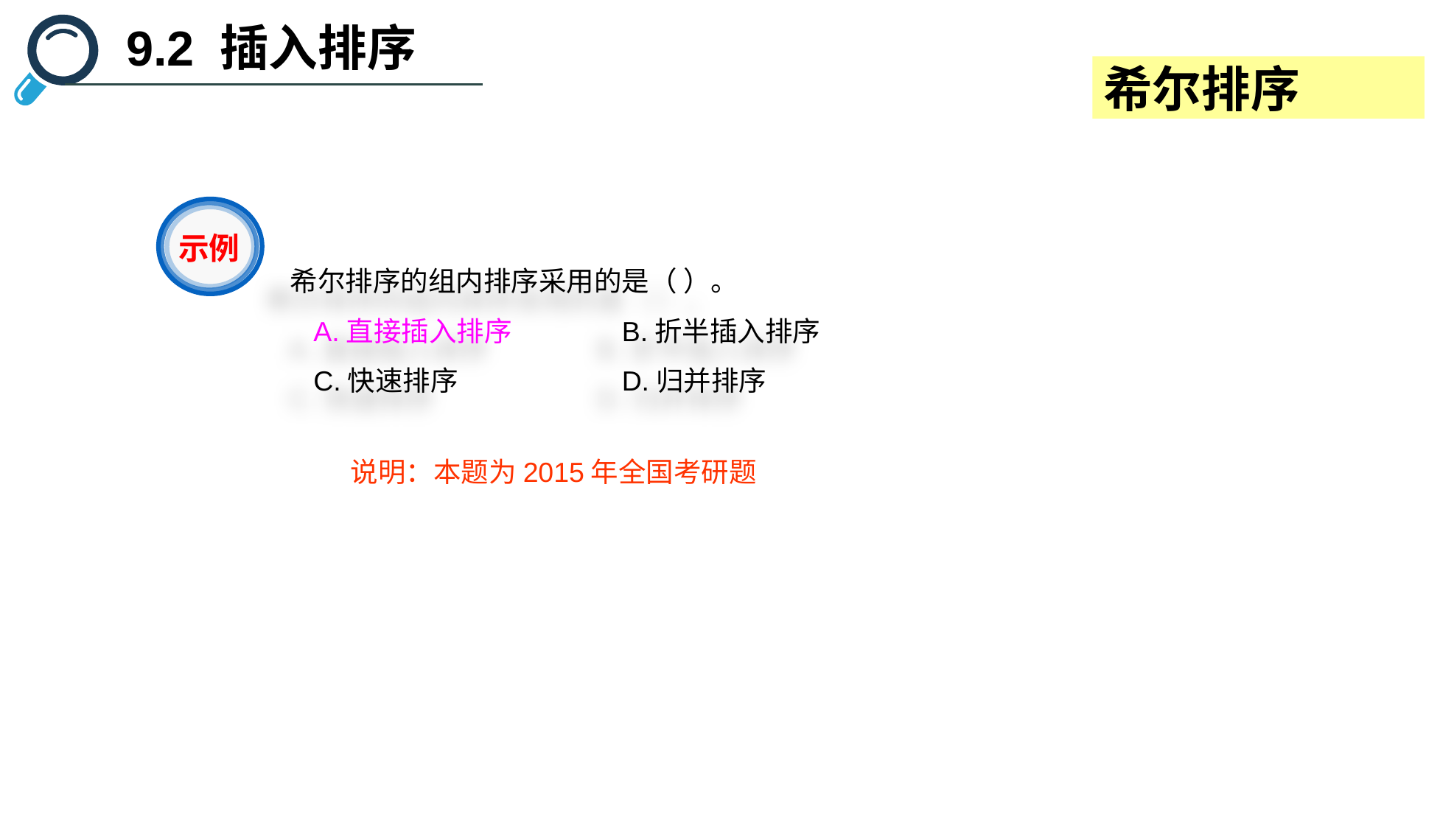

9.2 插入排序
希尔排序

示例
希尔排序的组内排序采用的是（ ）。
   A.直接插入排序	B.折半插入排序
   C.快速排序		D.归并排序
说明：本题为2015年全国考研题